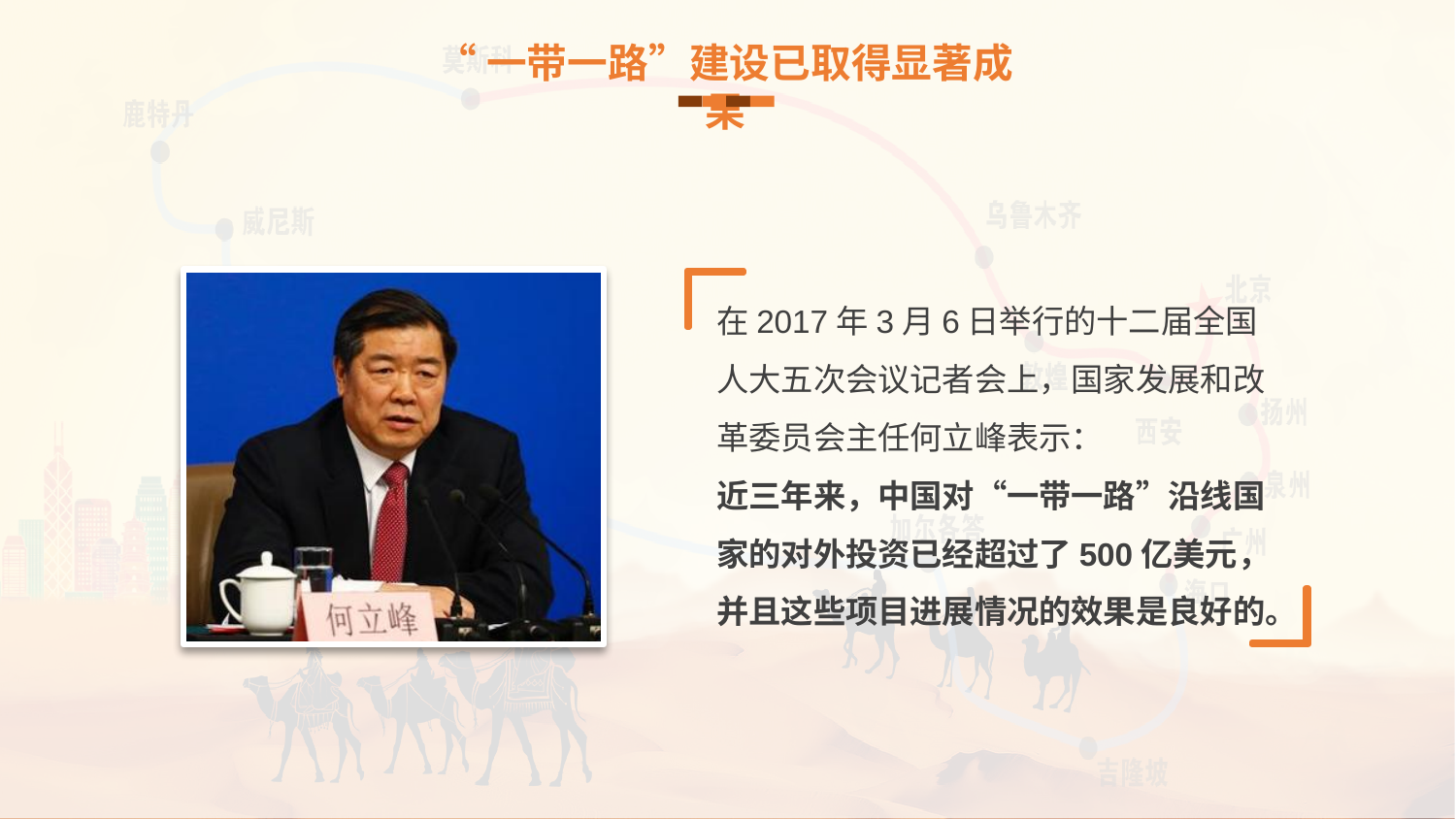

“一带一路”建设已取得显著成果

在2017年3月6日举行的十二届全国人大五次会议记者会上，国家发展和改革委员会主任何立峰表示：
近三年来，中国对“一带一路”沿线国家的对外投资已经超过了500亿美元，并且这些项目进展情况的效果是良好的。